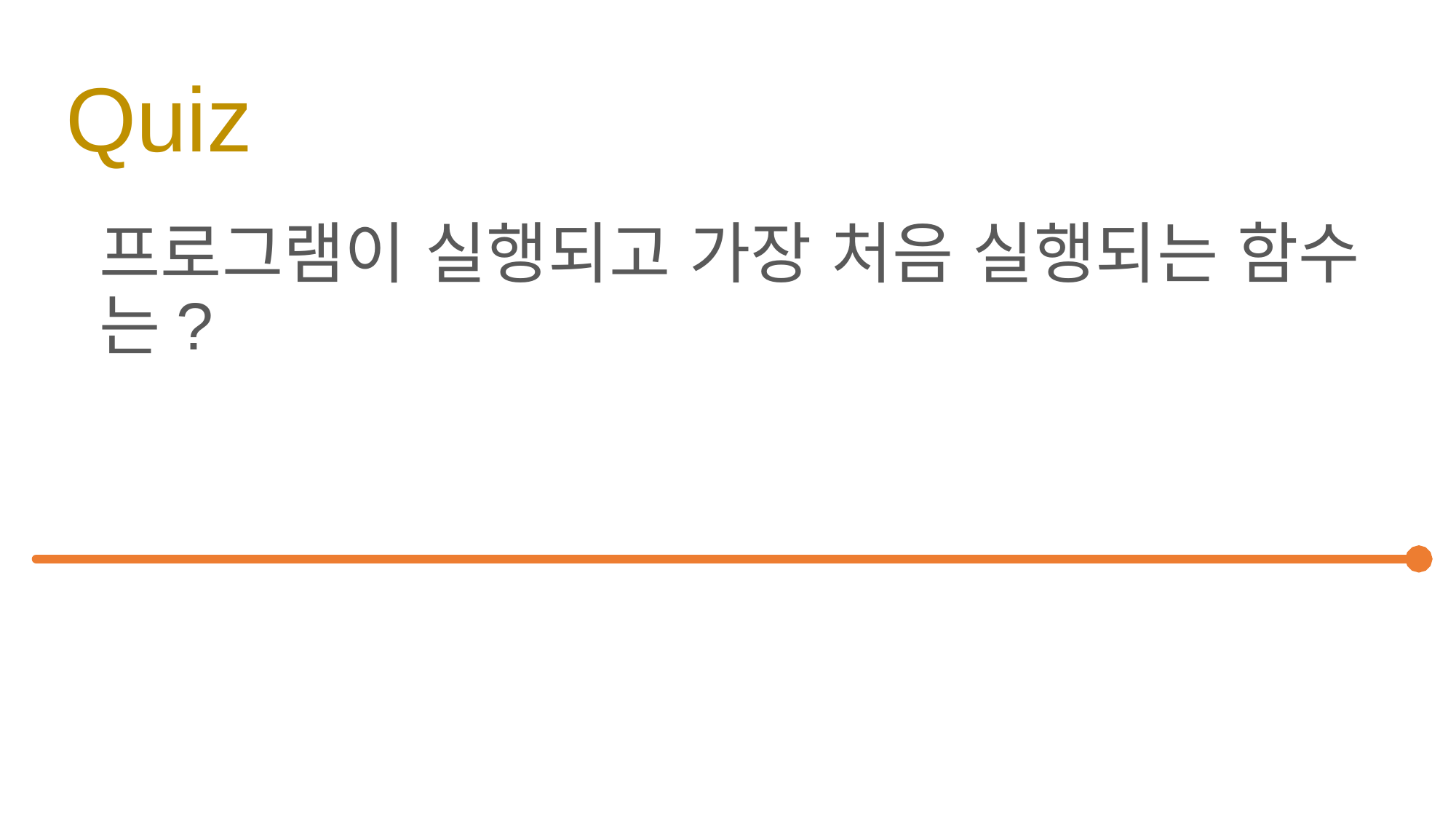

# Quiz
프로그램이 실행되고 가장 처음 실행되는 함수는?